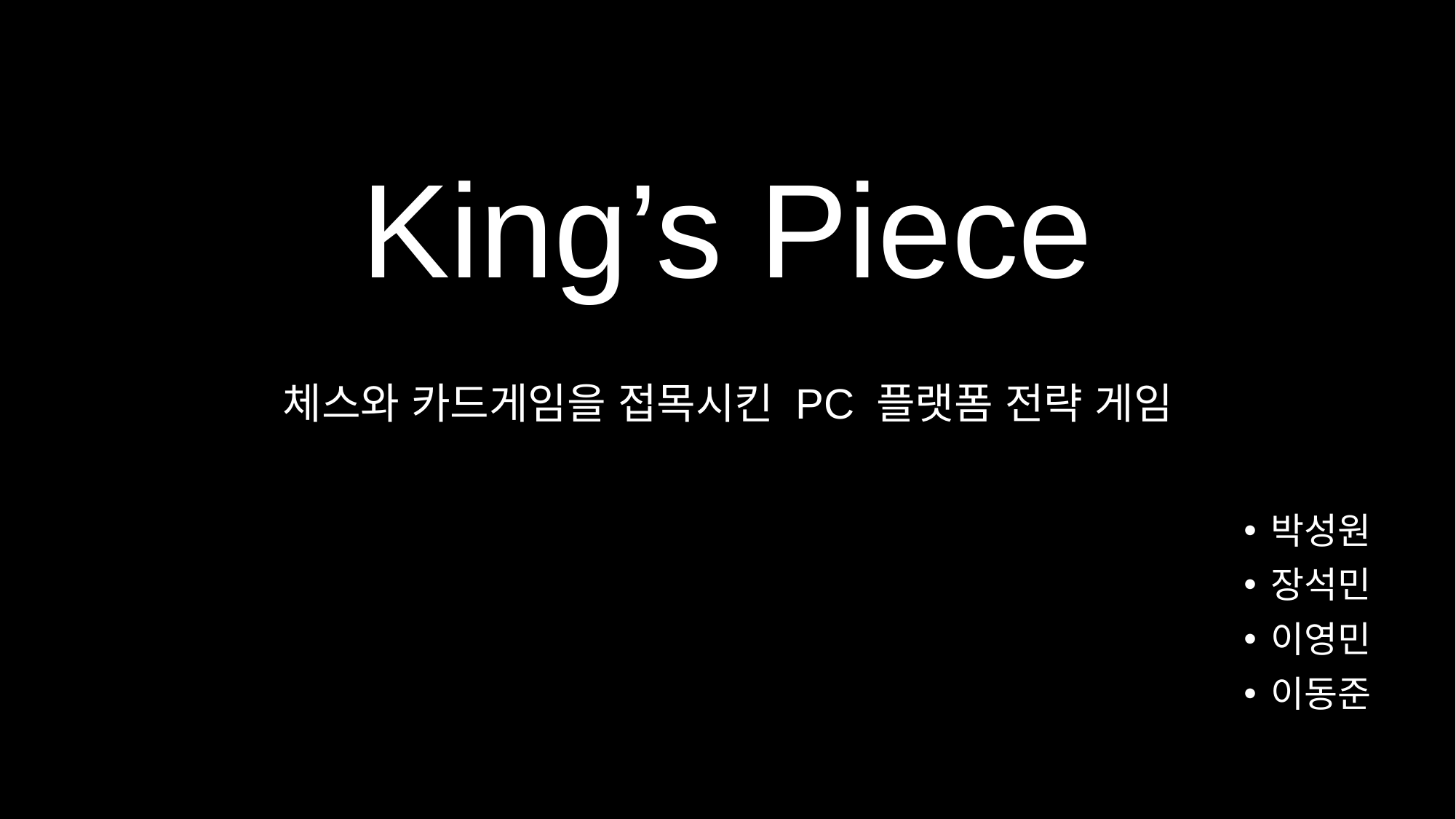

# King’s Piece
체스와 카드게임을 접목시킨 PC 플랫폼 전략 게임
박성원
장석민
이영민
이동준